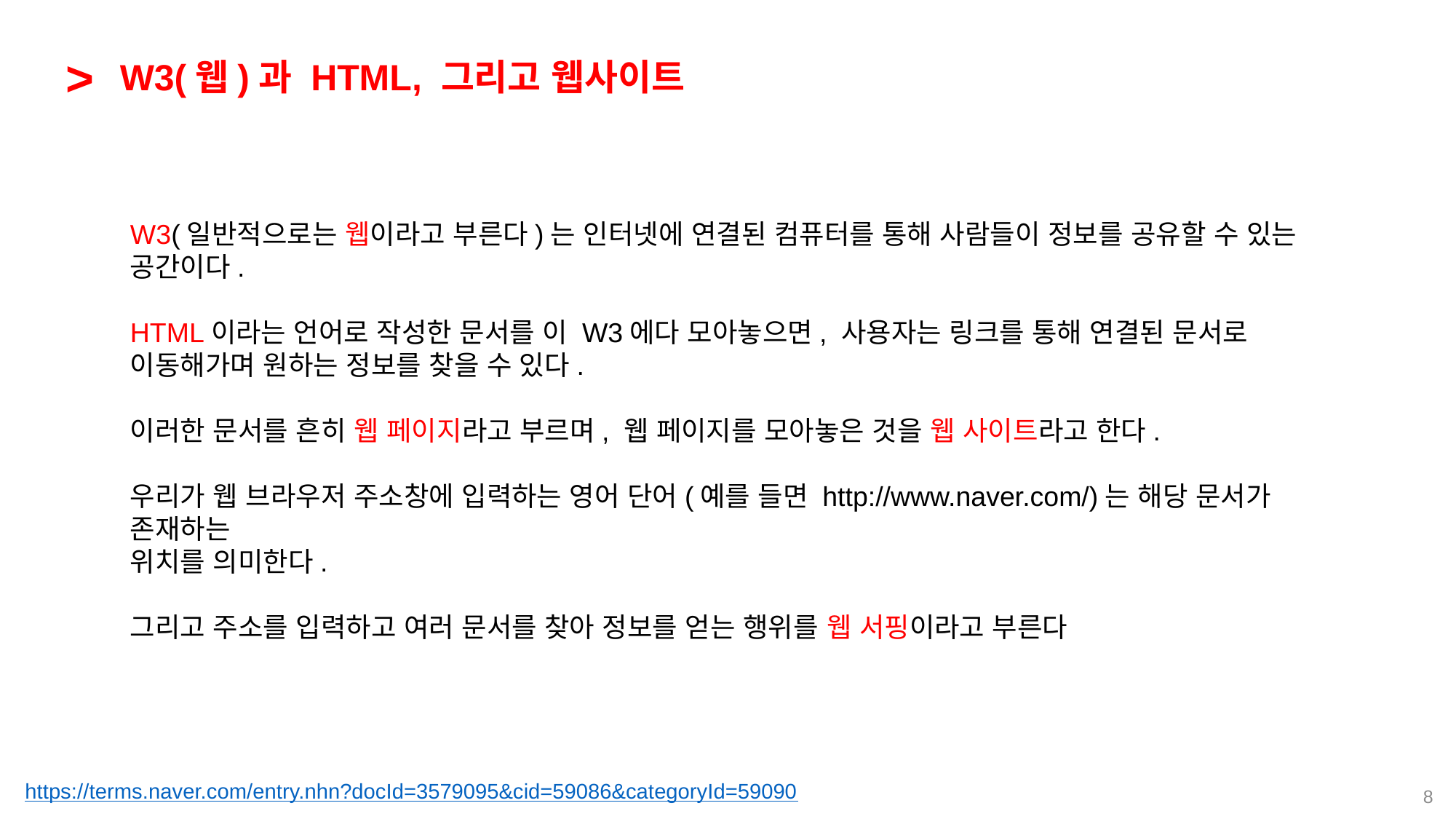

>
W3(웹)과 HTML, 그리고 웹사이트
W3(일반적으로는 웹이라고 부른다)는 인터넷에 연결된 컴퓨터를 통해 사람들이 정보를 공유할 수 있는 공간이다.

HTML이라는 언어로 작성한 문서를 이 W3에다 모아놓으면, 사용자는 링크를 통해 연결된 문서로 이동해가며 원하는 정보를 찾을 수 있다.

이러한 문서를 흔히 웹 페이지라고 부르며, 웹 페이지를 모아놓은 것을 웹 사이트라고 한다.

우리가 웹 브라우저 주소창에 입력하는 영어 단어(예를 들면 http://www.naver.com/)는 해당 문서가 존재하는
위치를 의미한다.

그리고 주소를 입력하고 여러 문서를 찾아 정보를 얻는 행위를 웹 서핑이라고 부른다
https://terms.naver.com/entry.nhn?docId=3579095&cid=59086&categoryId=59090
8